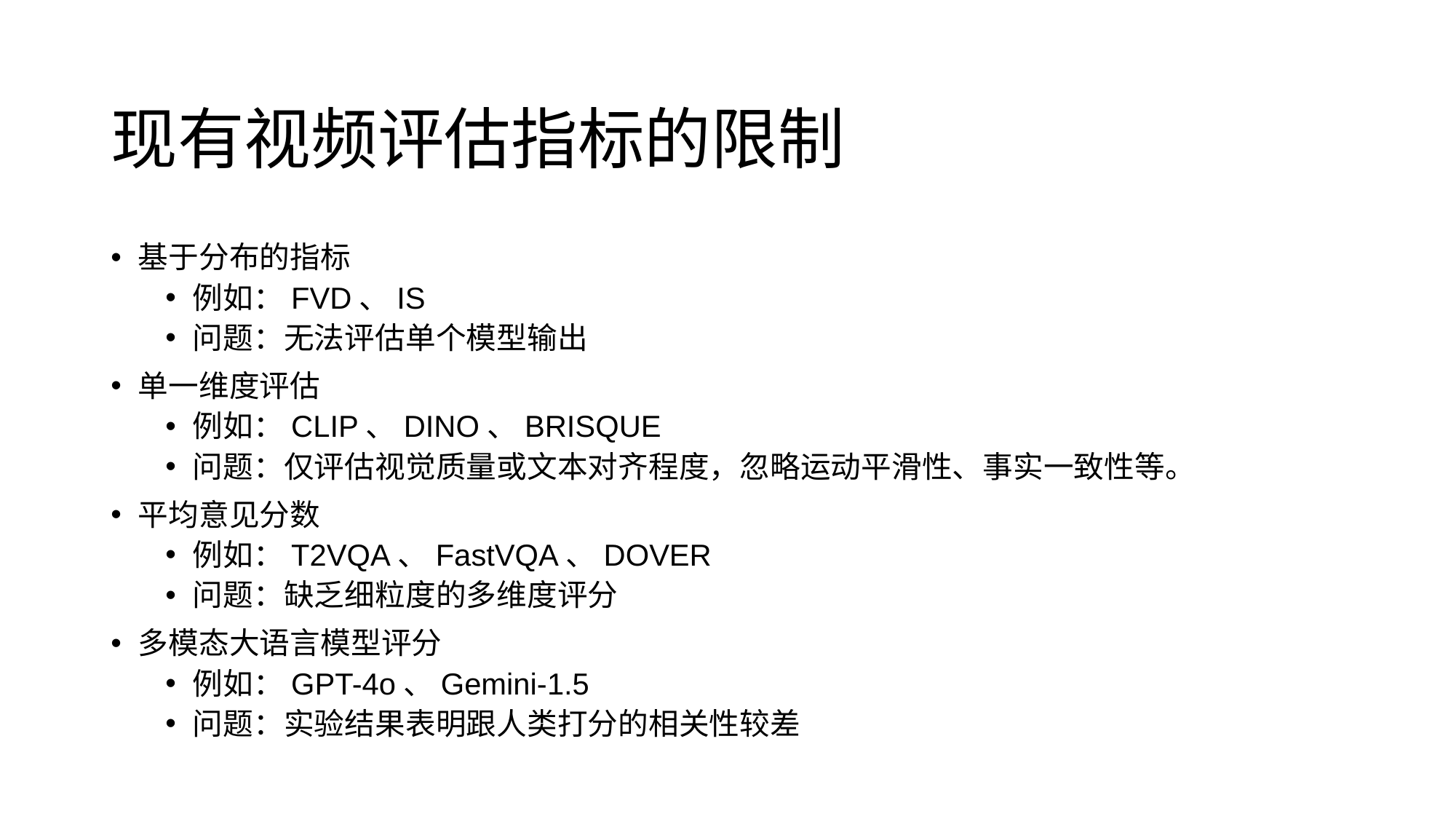

# 现有视频评估指标的限制
基于分布的指标
例如：FVD、IS
问题：无法评估单个模型输出
单一维度评估
例如：CLIP、DINO、BRISQUE
问题：仅评估视觉质量或文本对齐程度，忽略运动平滑性、事实一致性等。
平均意见分数
例如：T2VQA、FastVQA、DOVER
问题：缺乏细粒度的多维度评分
多模态大语言模型评分
例如：GPT-4o、Gemini-1.5
问题：实验结果表明跟人类打分的相关性较差